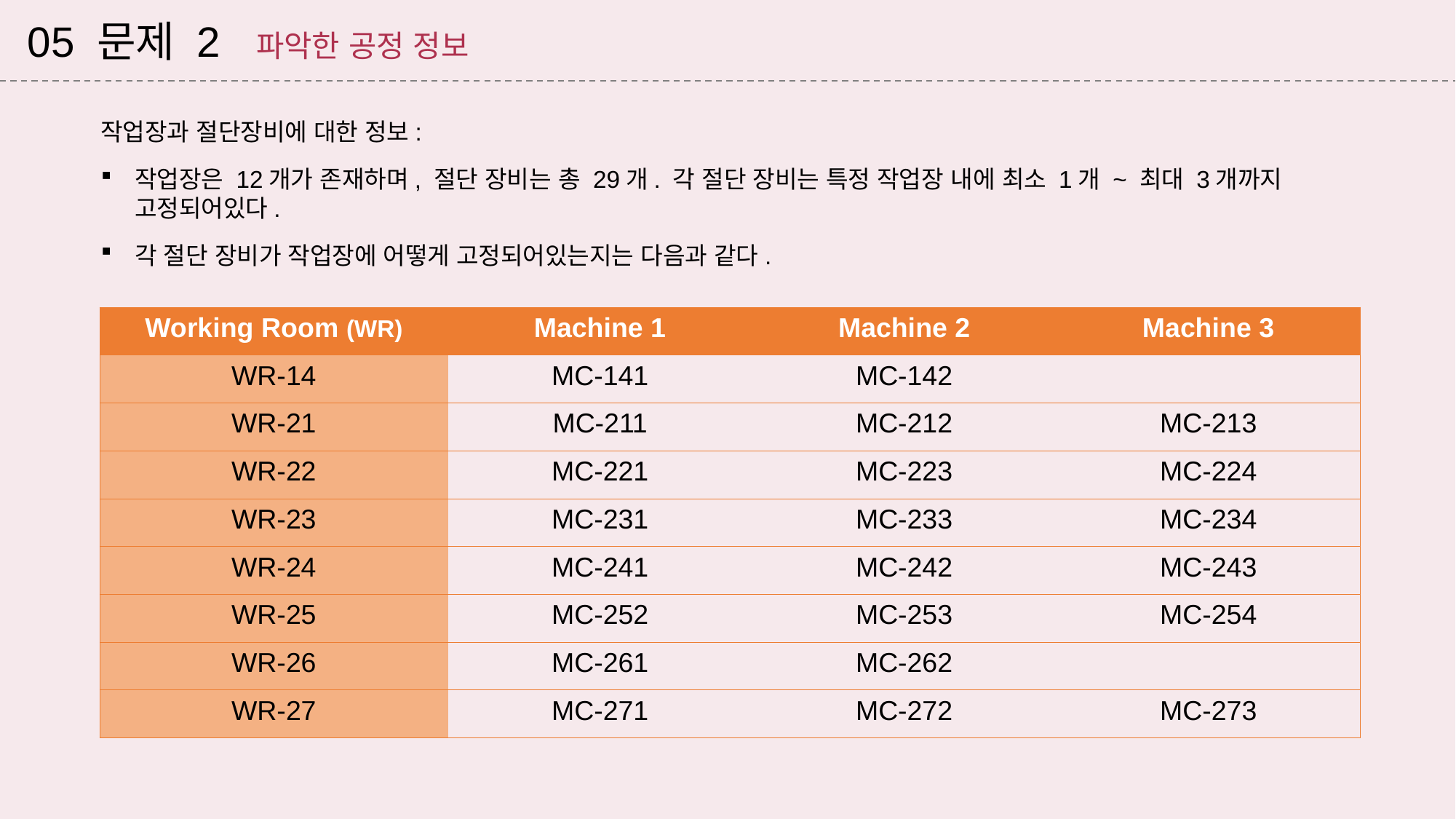

05 문제 2   파악한 공정 정보
작업장과 절단장비에 대한 정보:
작업장은 12개가 존재하며, 절단 장비는 총 29개. 각 절단 장비는 특정 작업장 내에 최소 1개 ~ 최대 3개까지 고정되어있다.
각 절단 장비가 작업장에 어떻게 고정되어있는지는 다음과 같다.
| Working Room (WR) | Machine 1 | Machine 2 | Machine 3 |
| --- | --- | --- | --- |
| WR-14 | MC-141 | MC-142 |  |
| WR-21 | MC-211 | MC-212 | MC-213 |
| WR-22 | MC-221 | MC-223 | MC-224 |
| WR-23 | MC-231 | MC-233 | MC-234 |
| WR-24 | MC-241 | MC-242 | MC-243 |
| WR-25 | MC-252 | MC-253 | MC-254 |
| WR-26 | MC-261 | MC-262 |  |
| WR-27 | MC-271 | MC-272 | MC-273 |